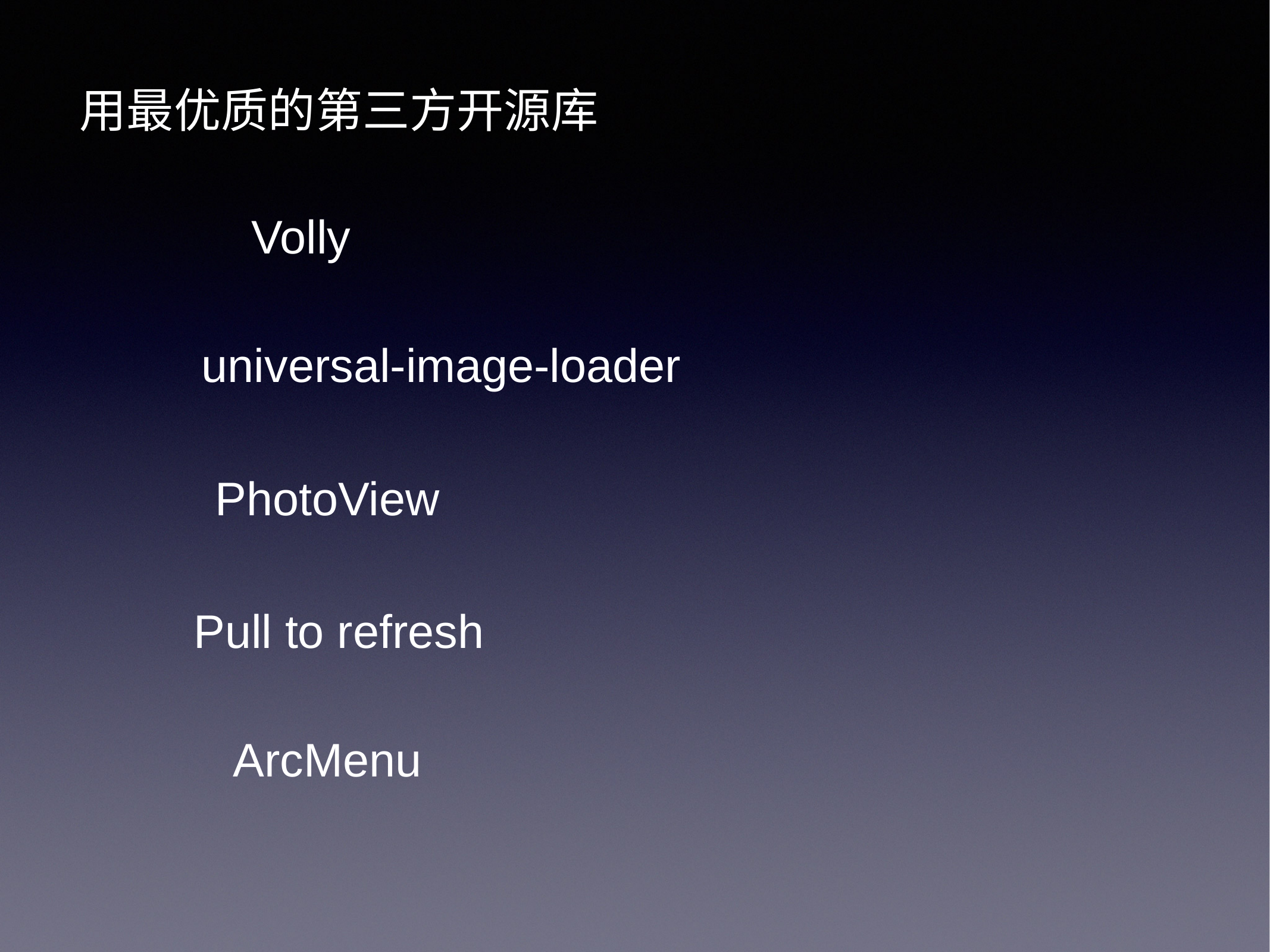

用最优质的第三方开源库
Volly
universal-image-loader
PhotoView
Pull to refresh
ArcMenu